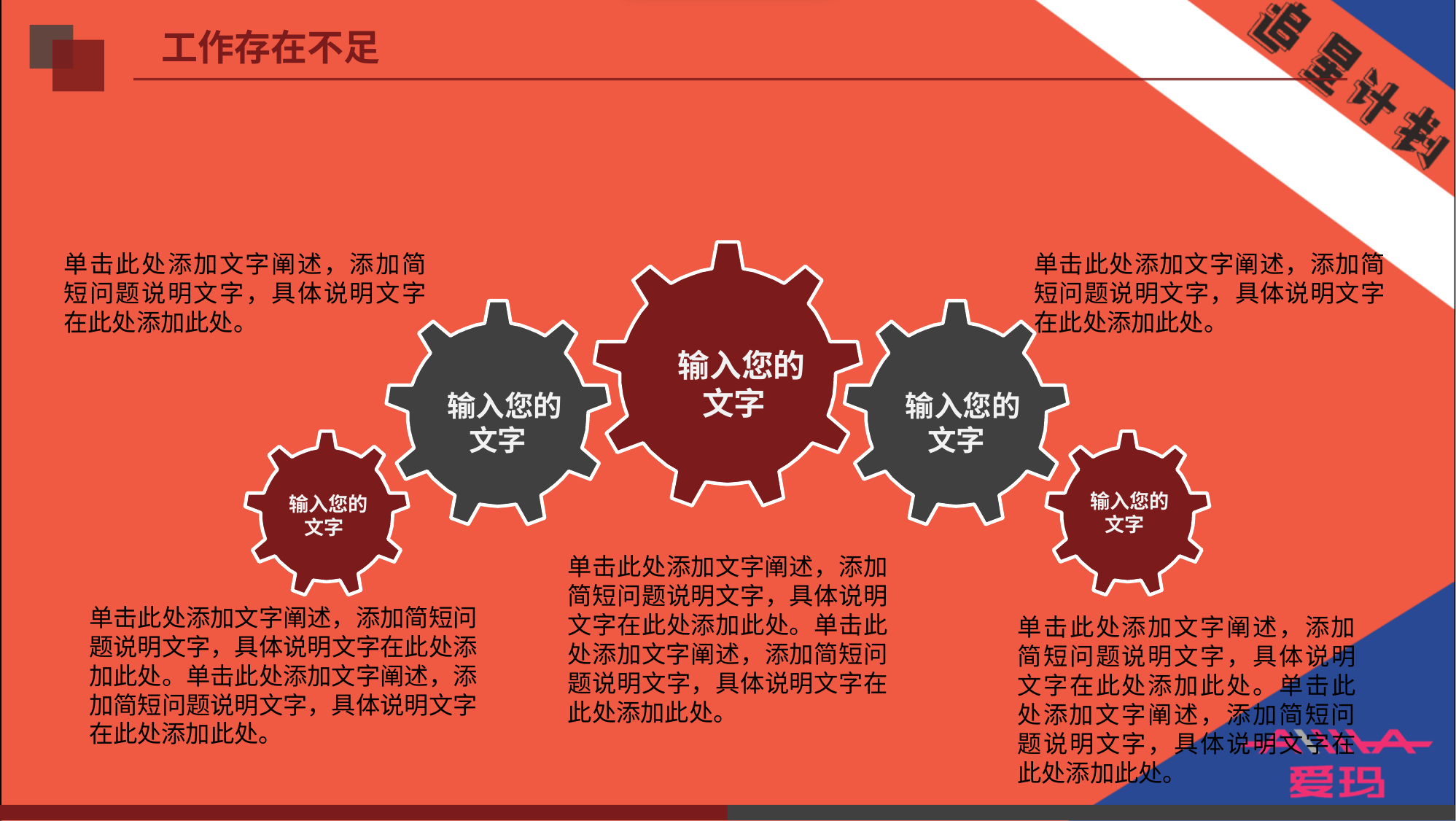

工作存在不足
单击此处添加文字阐述，添加简短问题说明文字，具体说明文字在此处添加此处。
单击此处添加文字阐述，添加简短问题说明文字，具体说明文字在此处添加此处。

 输入您的
文字
 输入您的
文字
 输入您的
文字

 输入您的
文字
 输入您的
文字
单击此处添加文字阐述，添加简短问题说明文字，具体说明文字在此处添加此处。单击此处添加文字阐述，添加简短问题说明文字，具体说明文字在此处添加此处。

单击此处添加文字阐述，添加简短问题说明文字，具体说明文字在此处添加此处。单击此处添加文字阐述，添加简短问题说明文字，具体说明文字在此处添加此处。

单击此处添加文字阐述，添加简短问题说明文字，具体说明文字在此处添加此处。单击此处添加文字阐述，添加简短问题说明文字，具体说明文字在此处添加此处。